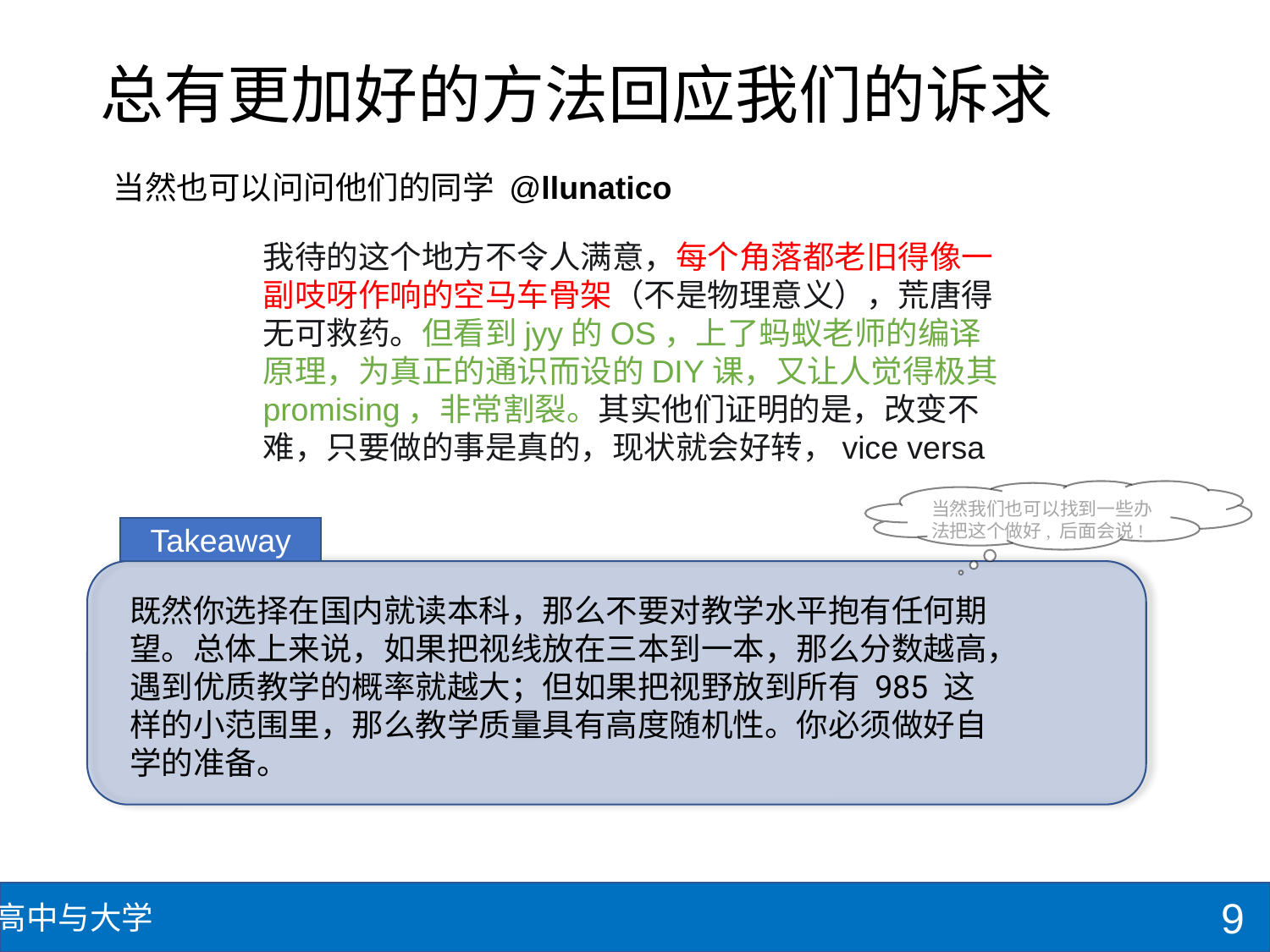

# 总有更加好的方法回应我们的诉求
当然也可以问问他们的同学 @llunatico
我待的这个地方不令人满意，每个角落都老旧得像一副吱呀作响的空马车骨架（不是物理意义），荒唐得无可救药。但看到jyy的OS，上了蚂蚁老师的编译原理，为真正的通识而设的DIY课，又让人觉得极其promising，非常割裂。其实他们证明的是，改变不难，只要做的事是真的，现状就会好转，vice versa
当然我们也可以找到一些办法把这个做好, 后面会说!
Takeaway

既然你选择在国内就读本科，那么不要对教学水平抱有任何期望。总体上来说，如果把视线放在三本到一本，那么分数越高，遇到优质教学的概率就越大；但如果把视野放到所有 985 这样的小范围里，那么教学质量具有高度随机性。你必须做好自学的准备。
9